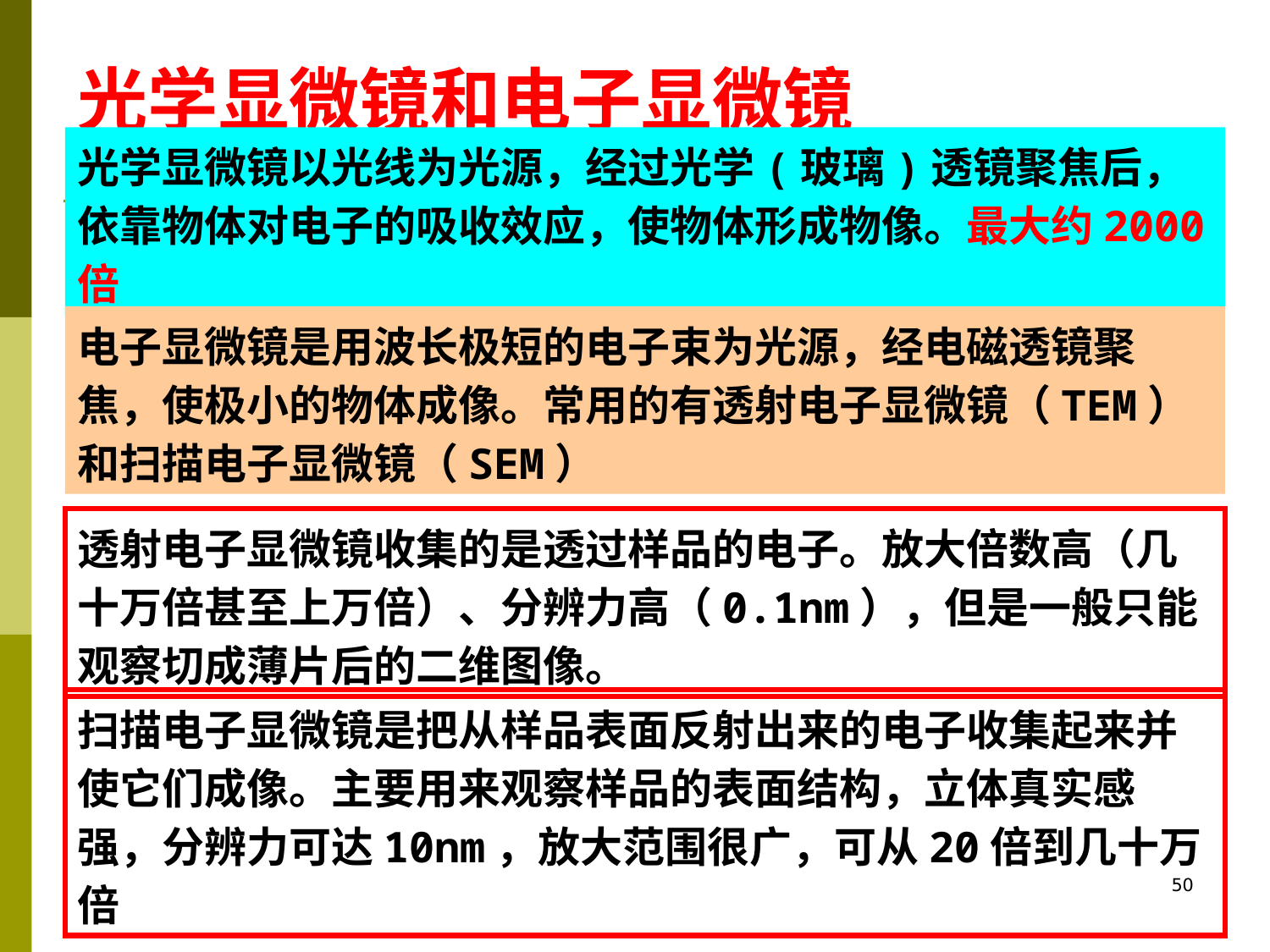

# 光学显微镜和电子显微镜
光学显微镜以光线为光源，经过光学(玻璃)透镜聚焦后，依靠物体对电子的吸收效应，使物体形成物像。最大约2000倍
电子显微镜是用波长极短的电子束为光源，经电磁透镜聚焦，使极小的物体成像。常用的有透射电子显微镜（TEM）和扫描电子显微镜（SEM）
透射电子显微镜收集的是透过样品的电子。放大倍数高（几十万倍甚至上万倍）、分辨力高（0.1nm），但是一般只能观察切成薄片后的二维图像。
扫描电子显微镜是把从样品表面反射出来的电子收集起来并使它们成像。主要用来观察样品的表面结构，立体真实感强，分辨力可达10nm，放大范围很广，可从20倍到几十万倍
50